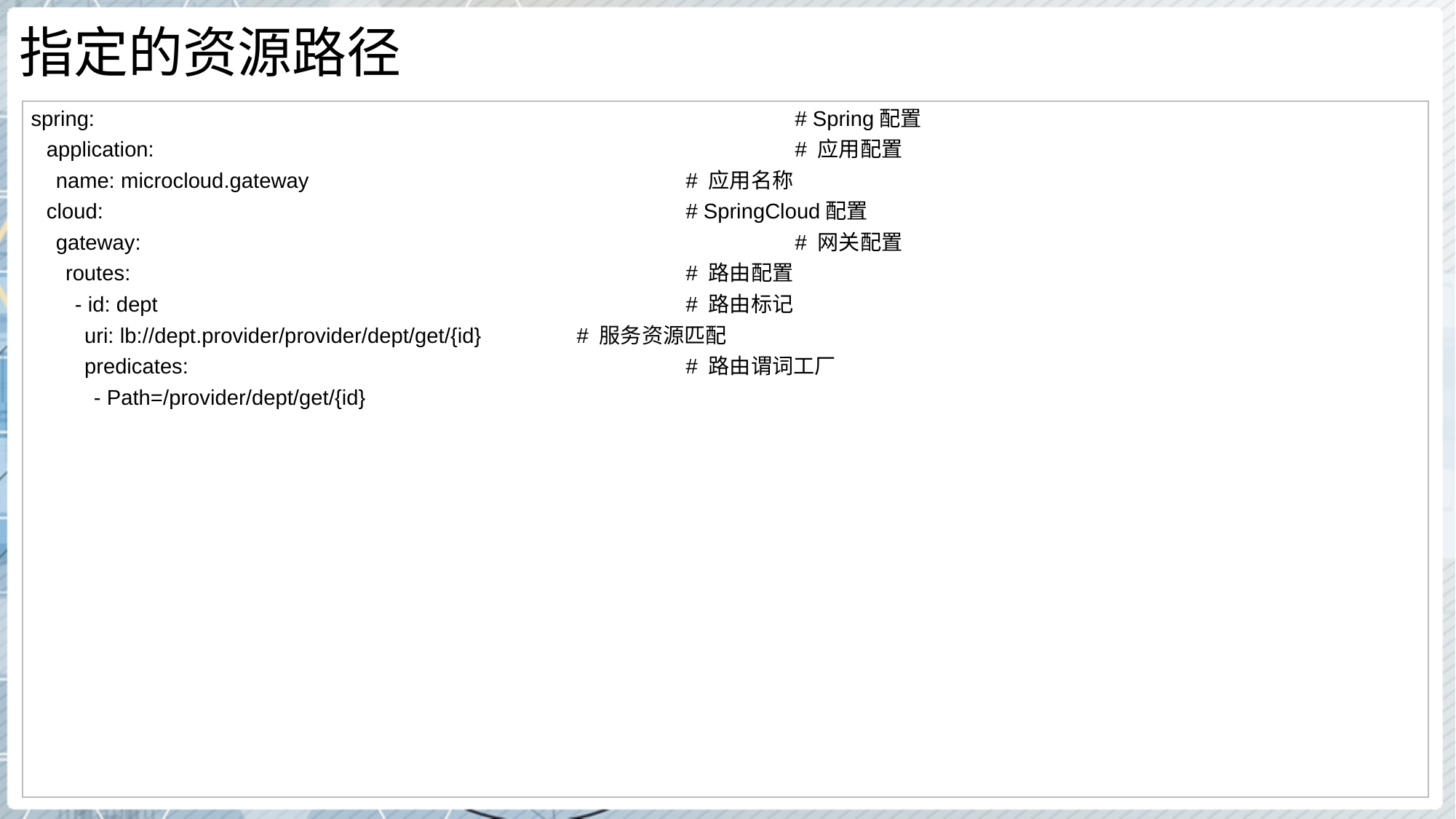

# 指定的资源路径
| spring: # Spring配置 application: # 应用配置 name: microcloud.gateway # 应用名称 cloud: # SpringCloud配置 gateway: # 网关配置 routes: # 路由配置 - id: dept # 路由标记 uri: lb://dept.provider/provider/dept/get/{id} # 服务资源匹配 predicates: # 路由谓词工厂 - Path=/provider/dept/get/{id} |
| --- |